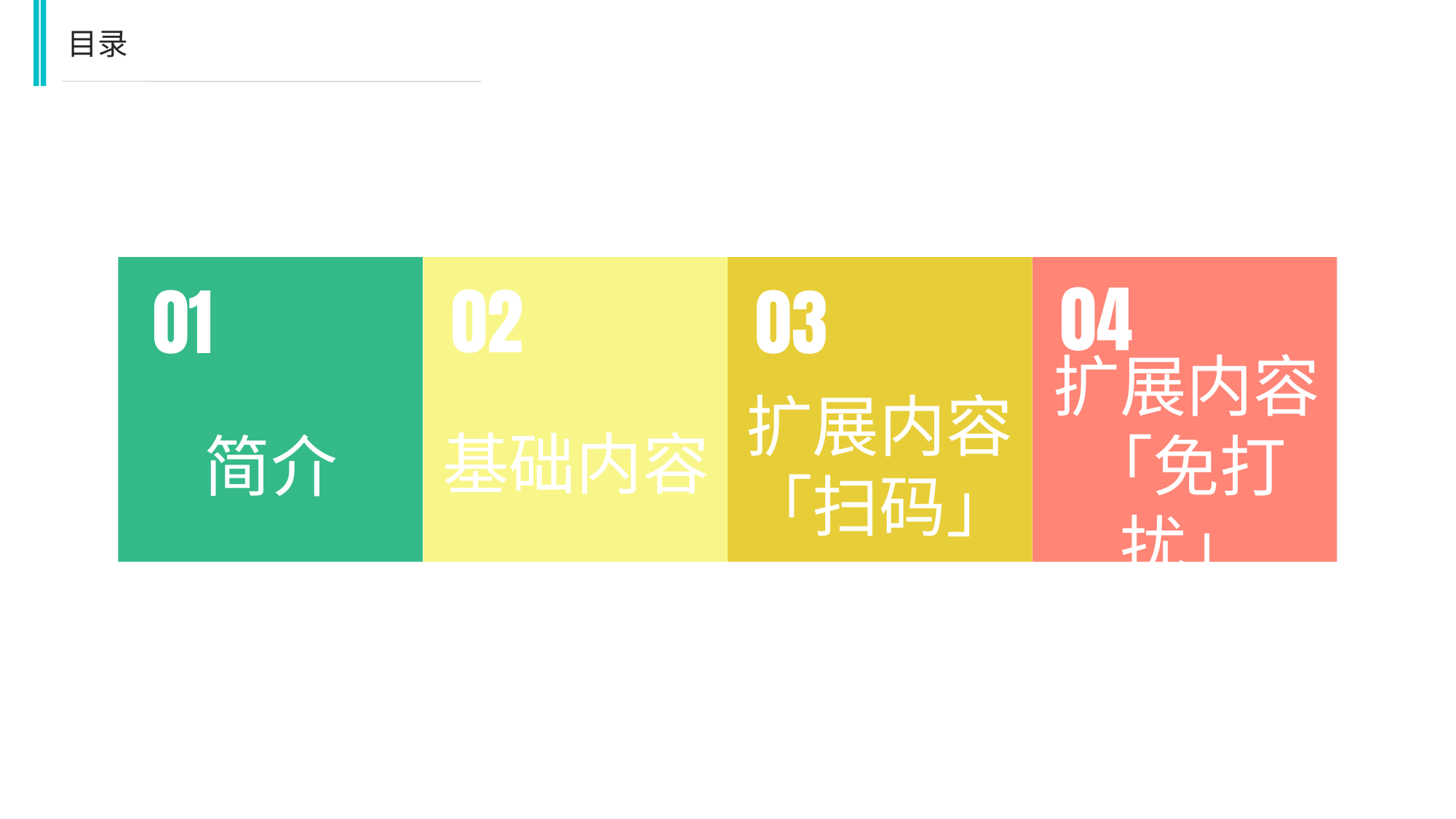

目录

04
02
01
03
基础内容
简介
扩展内容
「免打扰」
扩展内容
「扫码」